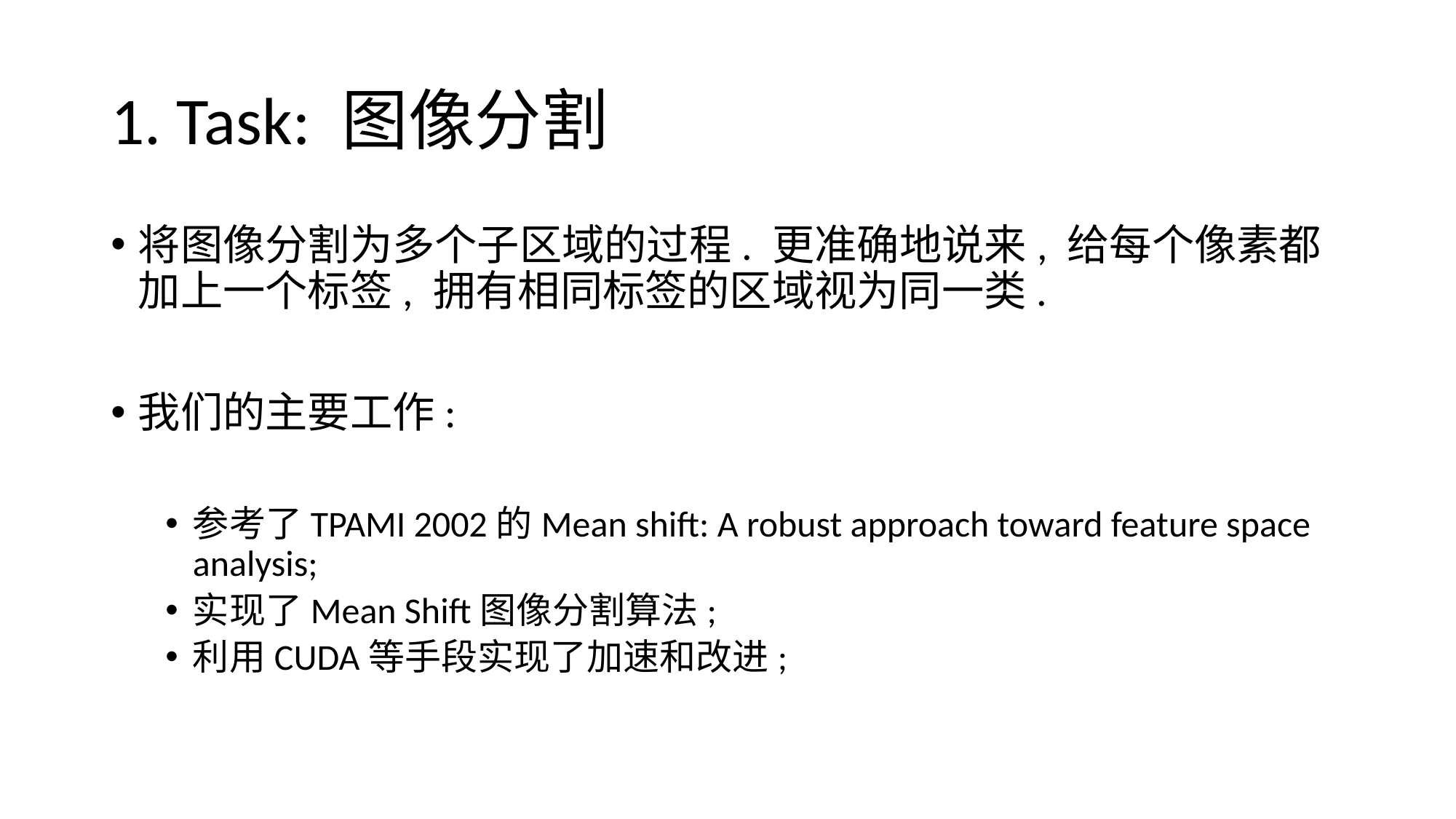

# 1. Task: 图像分割
将图像分割为多个子区域的过程. 更准确地说来, 给每个像素都加上一个标签, 拥有相同标签的区域视为同一类.

我们的主要工作:

参考了TPAMI 2002的Mean shift: A robust approach toward feature space analysis;
实现了Mean Shift图像分割算法;
利用CUDA等手段实现了加速和改进;